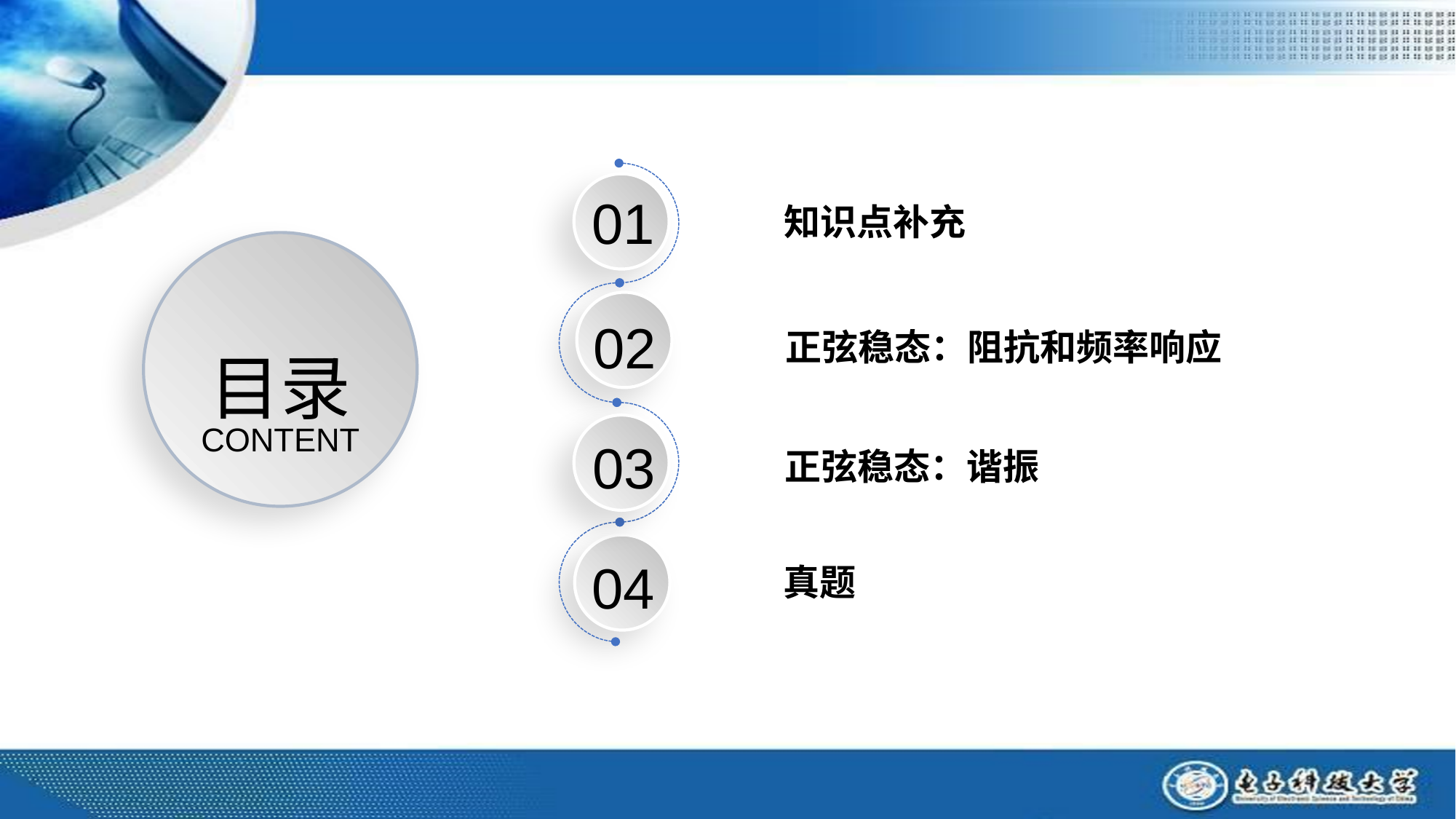

01
知识点补充

目录
CONTENT

02
正弦稳态：阻抗和频率响应

03
正弦稳态：谐振

04
真题